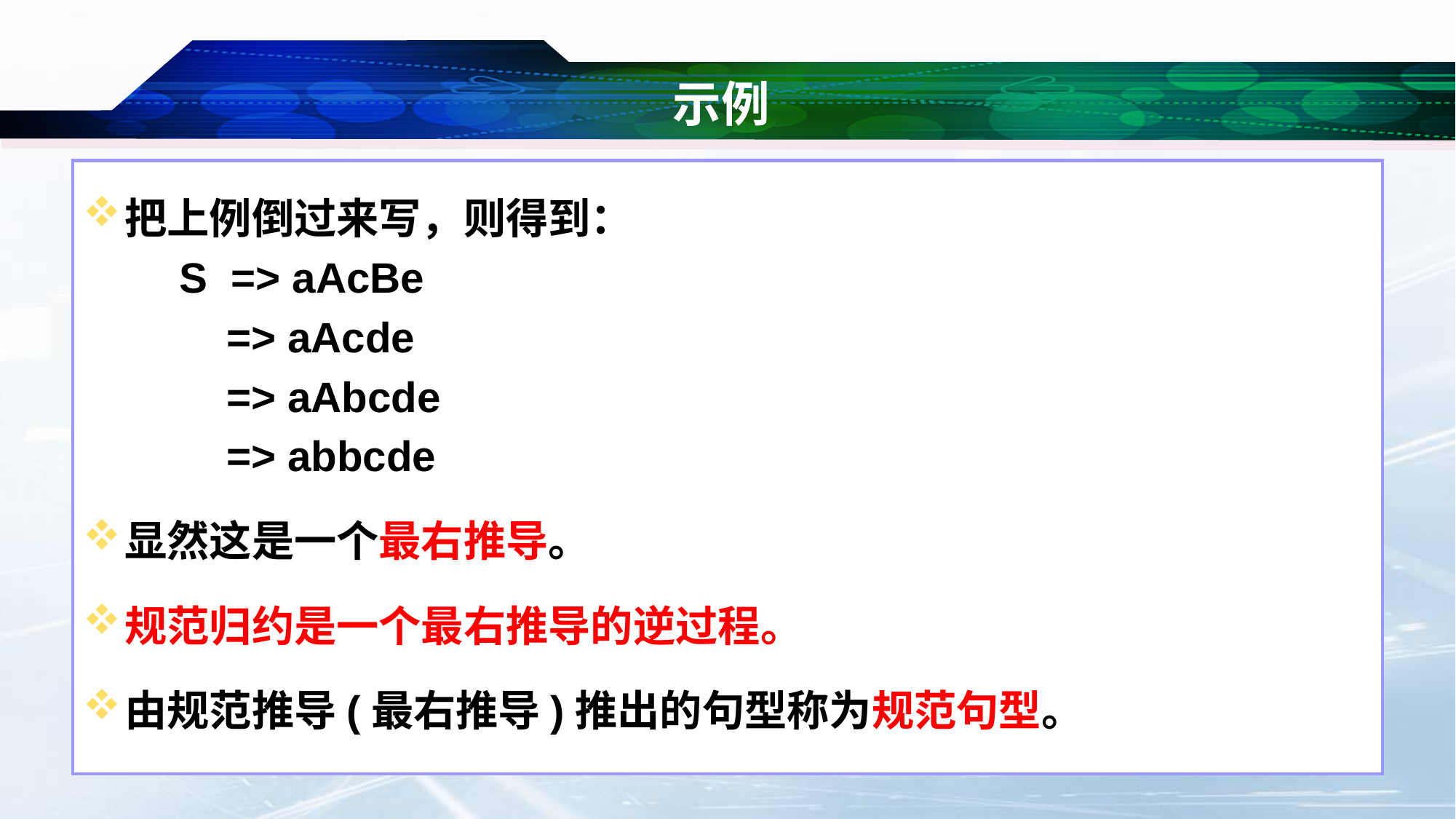

# 示例
把上例倒过来写，则得到：
S  => aAcBe
    => aAcde
    => aAbcde
    => abbcde
显然这是一个最右推导。
规范归约是一个最右推导的逆过程。
由规范推导(最右推导)推出的句型称为规范句型。